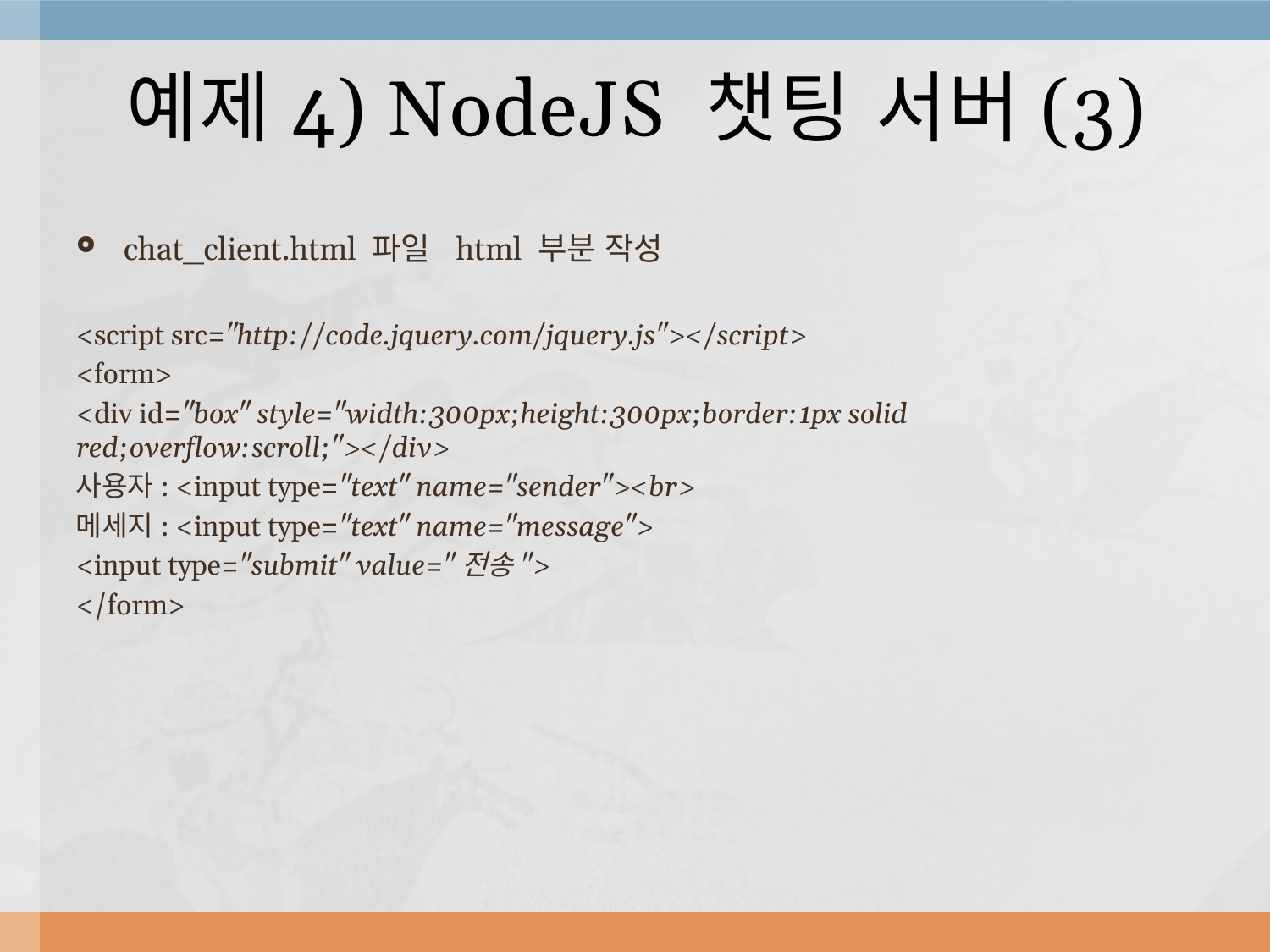

# 예제4) NodeJS 챗팅 서버(3)
chat_client.html 파일  html 부분 작성

<script src="http://code.jquery.com/jquery.js"></script>
<form>
<div id="box" style="width:300px;height:300px;border:1px solid red;overflow:scroll;"></div>
사용자: <input type="text" name="sender"><br>
메세지: <input type="text" name="message">
<input type="submit" value="전송">
</form>